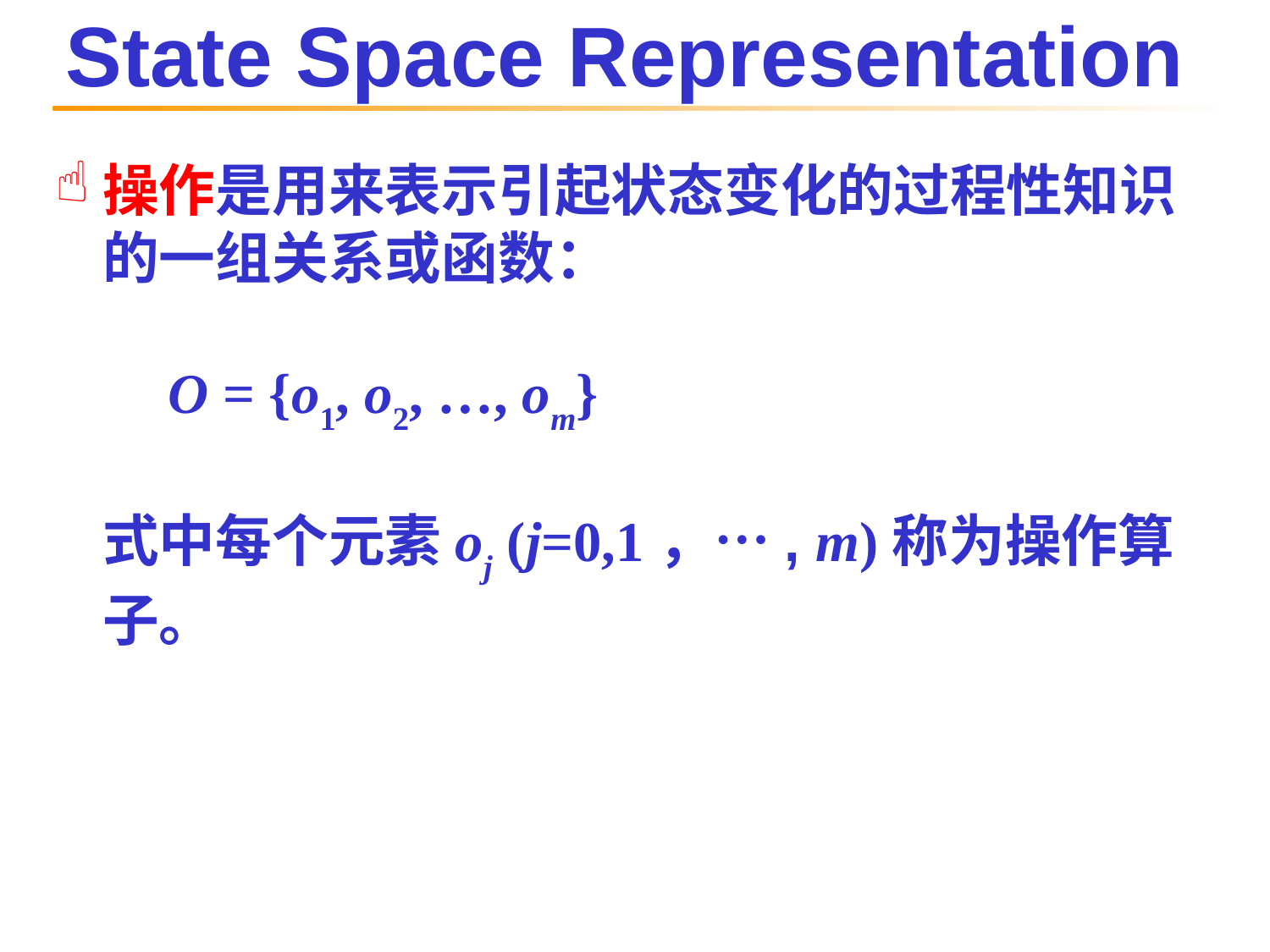

# State Space Representation
操作是用来表示引起状态变化的过程性知识的一组关系或函数：
    O = {o1, o2, …, om}
式中每个元素oj (j=0,1，…, m)称为操作算子。